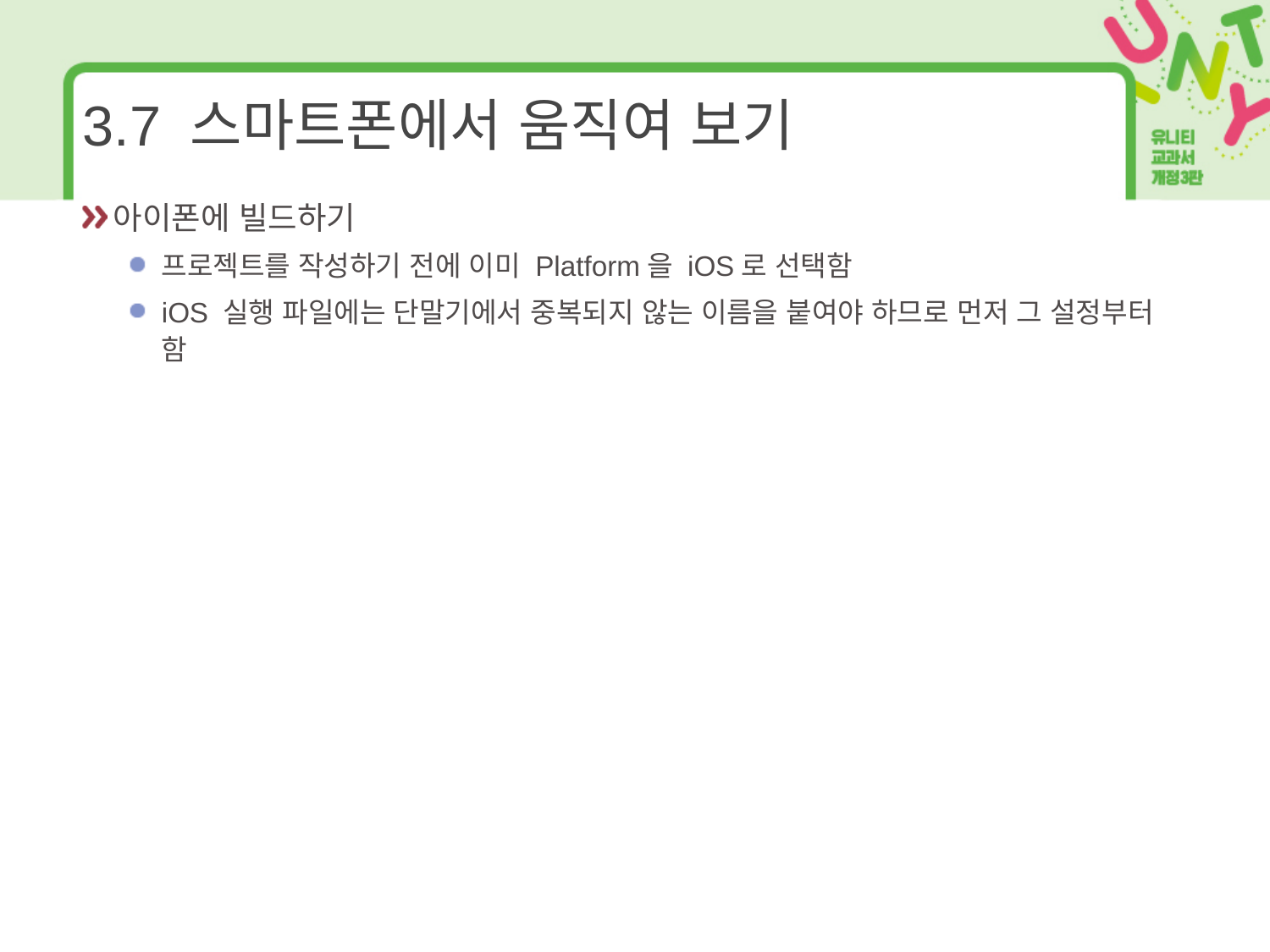

# 3.7 스마트폰에서 움직여 보기
아이폰에 빌드하기
프로젝트를 작성하기 전에 이미 Platform을 iOS로 선택함
iOS 실행 파일에는 단말기에서 중복되지 않는 이름을 붙여야 하므로 먼저 그 설정부터 함